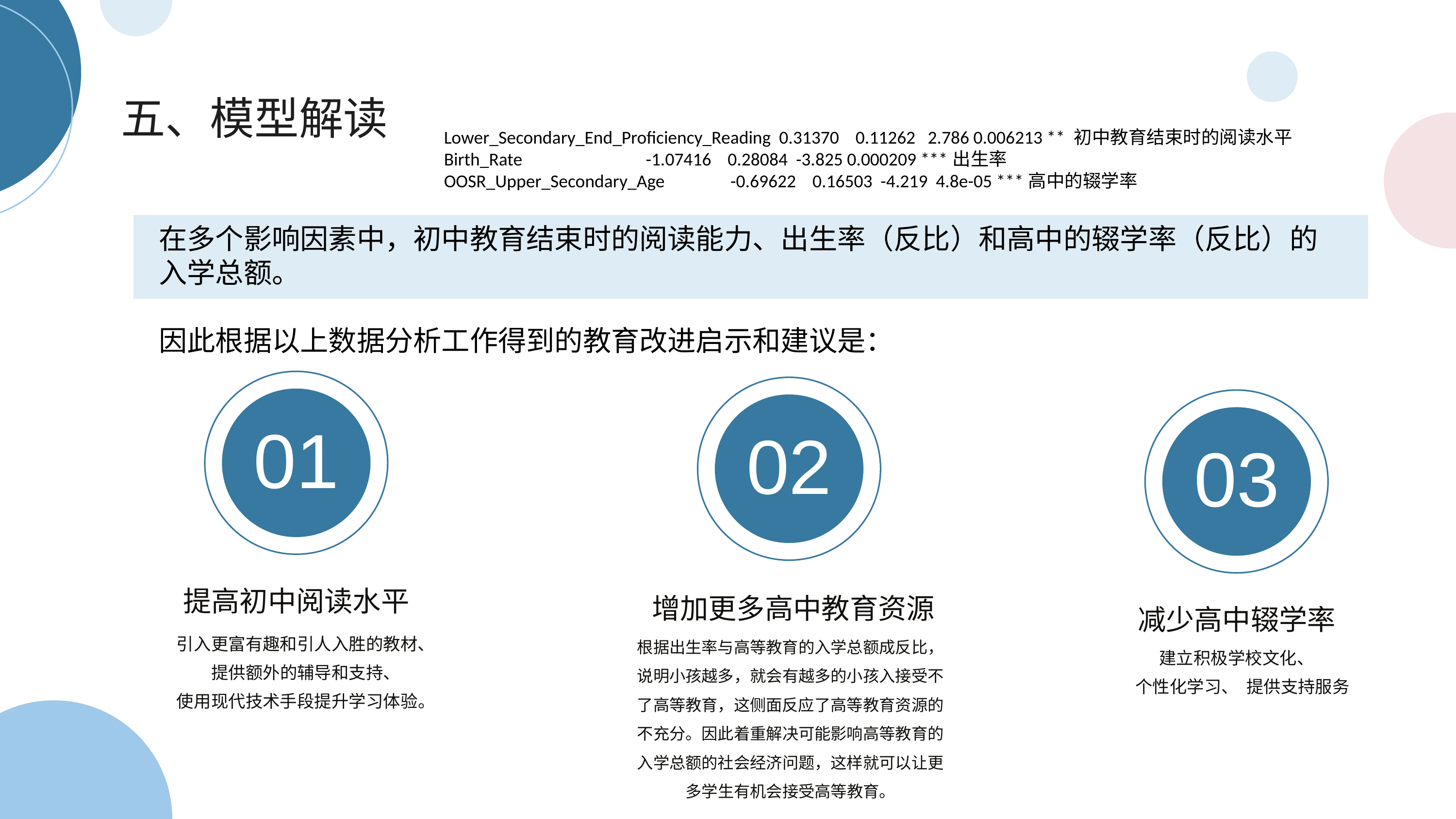

五、模型解读

Lower_Secondary_End_Proficiency_Reading  0.31370    0.11262   2.786 0.006213 ** 初中教育结束时的阅读水平
Birth_Rate                              -1.07416    0.28084  -3.825 0.000209 ***出生率
OOSR_Upper_Secondary_Age                -0.69622    0.16503  -4.219  4.8e-05 ***高中的辍学率

在多个影响因素中，初中教育结束时的阅读能力、出生率（反比）和高中的辍学率（反比）的入学总额。

因此根据以上数据分析工作得到的教育改进启示和建议是：

01
02
03
提高初中阅读水平
增加更多高中教育资源
减少高中辍学率
引入更富有趣和引人入胜的教材、
提供额外的辅导和支持、
使用现代技术手段提升学习体验。
根据出生率与高等教育的入学总额成反比，说明小孩越多，就会有越多的小孩入接受不了高等教育，这侧面反应了高等教育资源的不充分。因此着重解决可能影响高等教育的入学总额的社会经济问题，这样就可以让更多学生有机会接受高等教育。
建立积极学校文化、
  个性化学习、  提供支持服务